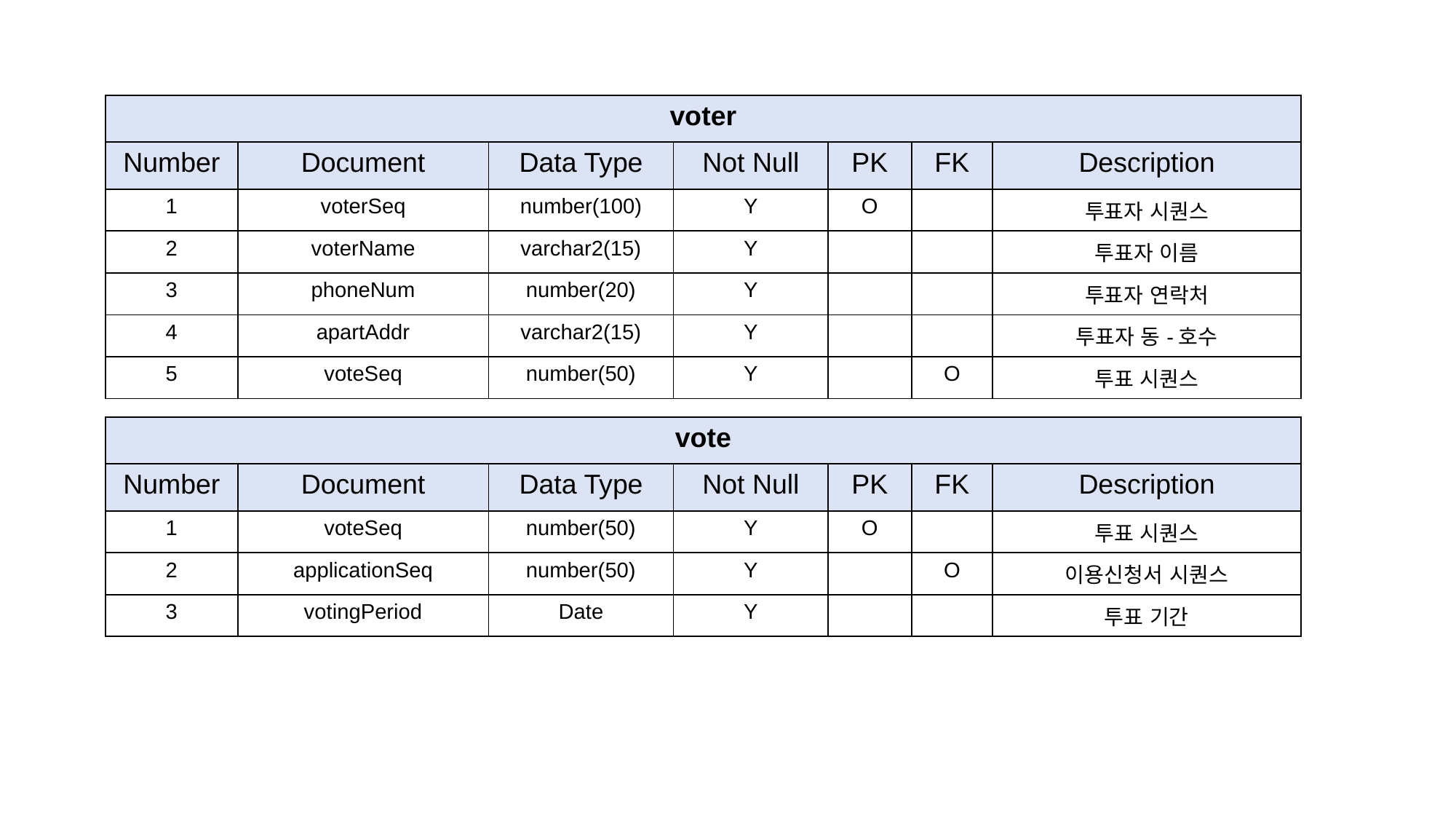

| voter |  |  |  |  |  |  |
| --- | --- | --- | --- | --- | --- | --- |
| Number | Document | Data Type | Not Null | PK | FK | Description |
| 1 | voterSeq | number(100) | Y | O |  | 투표자 시퀀스 |
| 2 | voterName | varchar2(15) | Y |  |  | 투표자 이름 |
| 3 | phoneNum | number(20) | Y |  |  | 투표자 연락처 |
| 4 | apartAddr | varchar2(15) | Y |  |  | 투표자 동-호수 |
| 5 | voteSeq | number(50) | Y |  | O | 투표 시퀀스 |
| vote |  |  |  |  |  |  |
| --- | --- | --- | --- | --- | --- | --- |
| Number | Document | Data Type | Not Null | PK | FK | Description |
| 1 | voteSeq | number(50) | Y | O |  | 투표 시퀀스 |
| 2 | applicationSeq | number(50) | Y |  | O | 이용신청서 시퀀스 |
| 3 | votingPeriod | Date | Y |  |  | 투표 기간 |